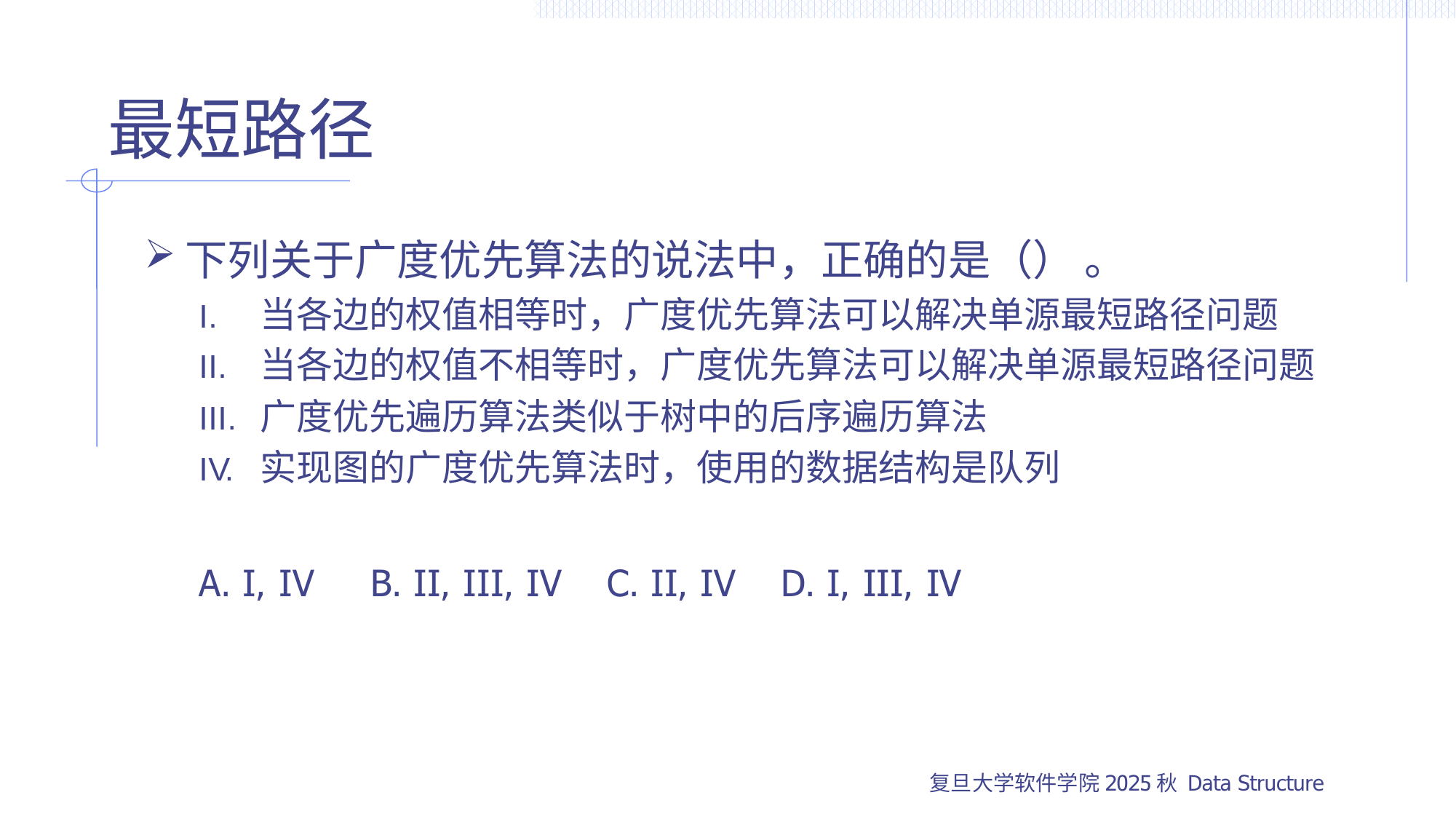

# 最短路径
下列关于广度优先算法的说法中，正确的是（） 。
当各边的权值相等时，广度优先算法可以解决单源最短路径问题
当各边的权值不相等时，广度优先算法可以解决单源最短路径问题
广度优先遍历算法类似于树中的后序遍历算法
实现图的广度优先算法时，使用的数据结构是队列

A. I, IV     B. II, III, IV    C. II, IV    D. I, III, IV